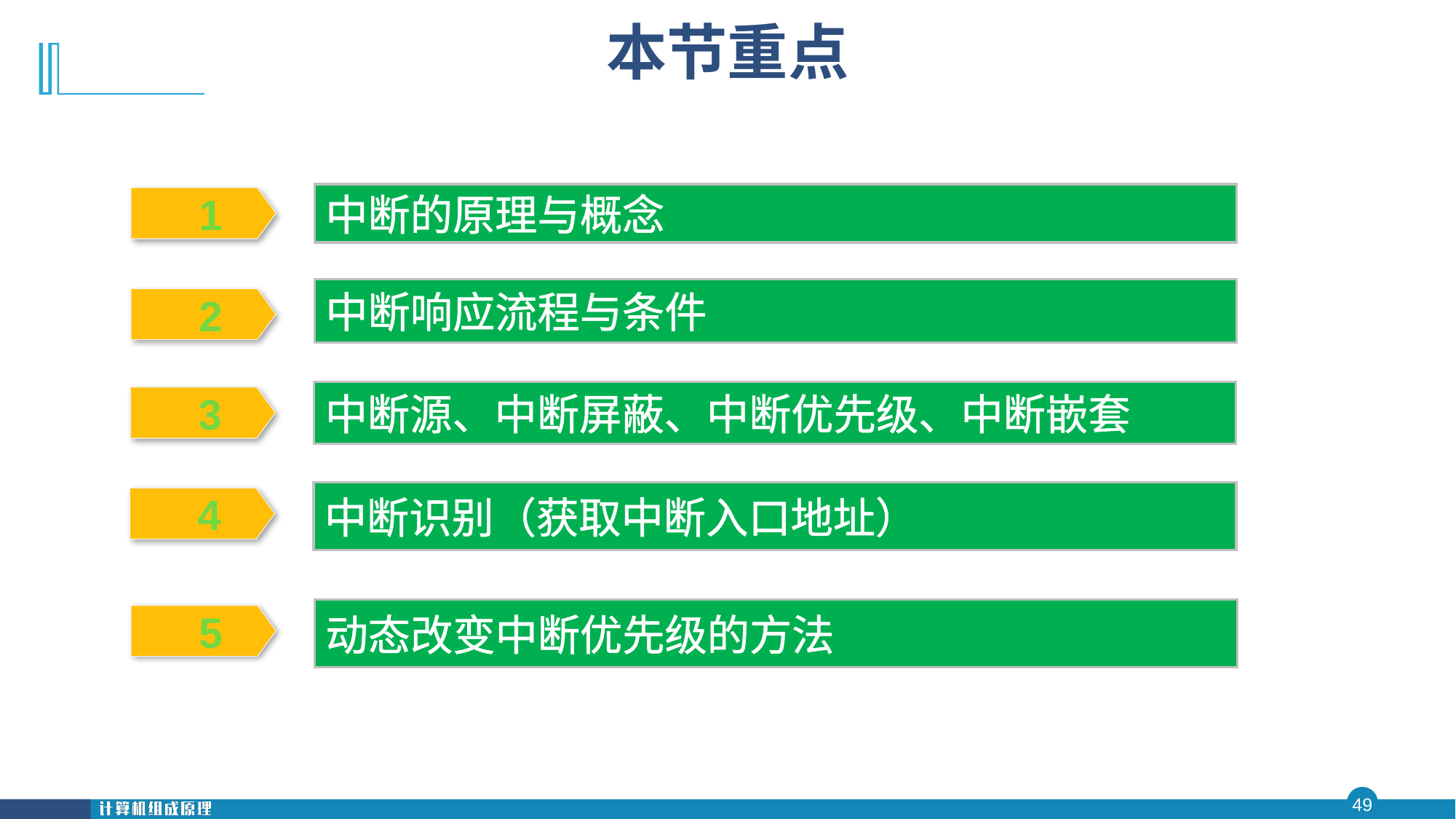

# 本节重点
中断的原理与概念
  1
中断响应流程与条件
  2
中断源、中断屏蔽、中断优先级、中断嵌套
  3
中断识别（获取中断入口地址）
  4
动态改变中断优先级的方法
  5